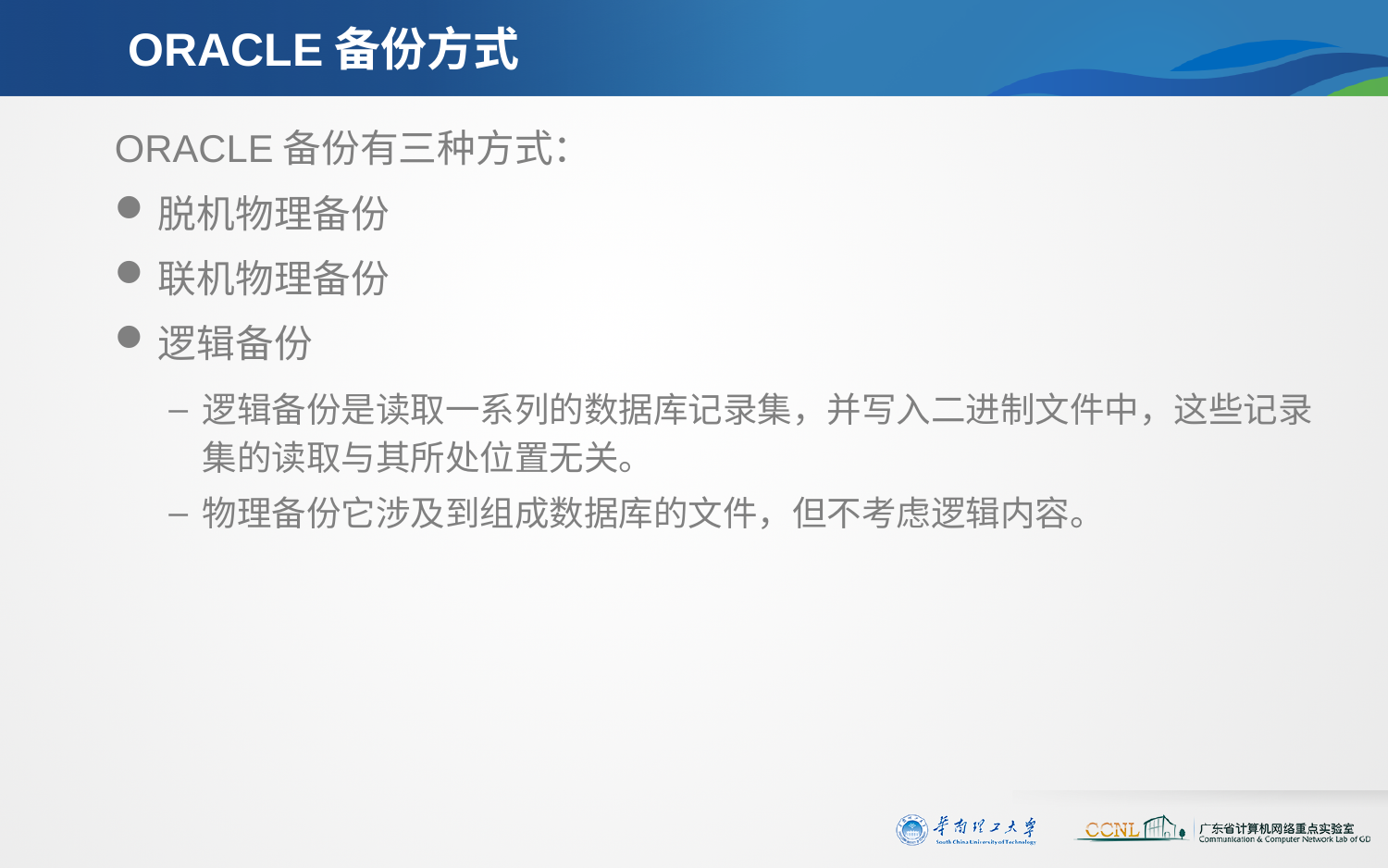

# ORACLE备份方式
ORACLE备份有三种方式：
脱机物理备份
联机物理备份
逻辑备份
逻辑备份是读取一系列的数据库记录集，并写入二进制文件中，这些记录集的读取与其所处位置无关。
物理备份它涉及到组成数据库的文件，但不考虑逻辑内容。